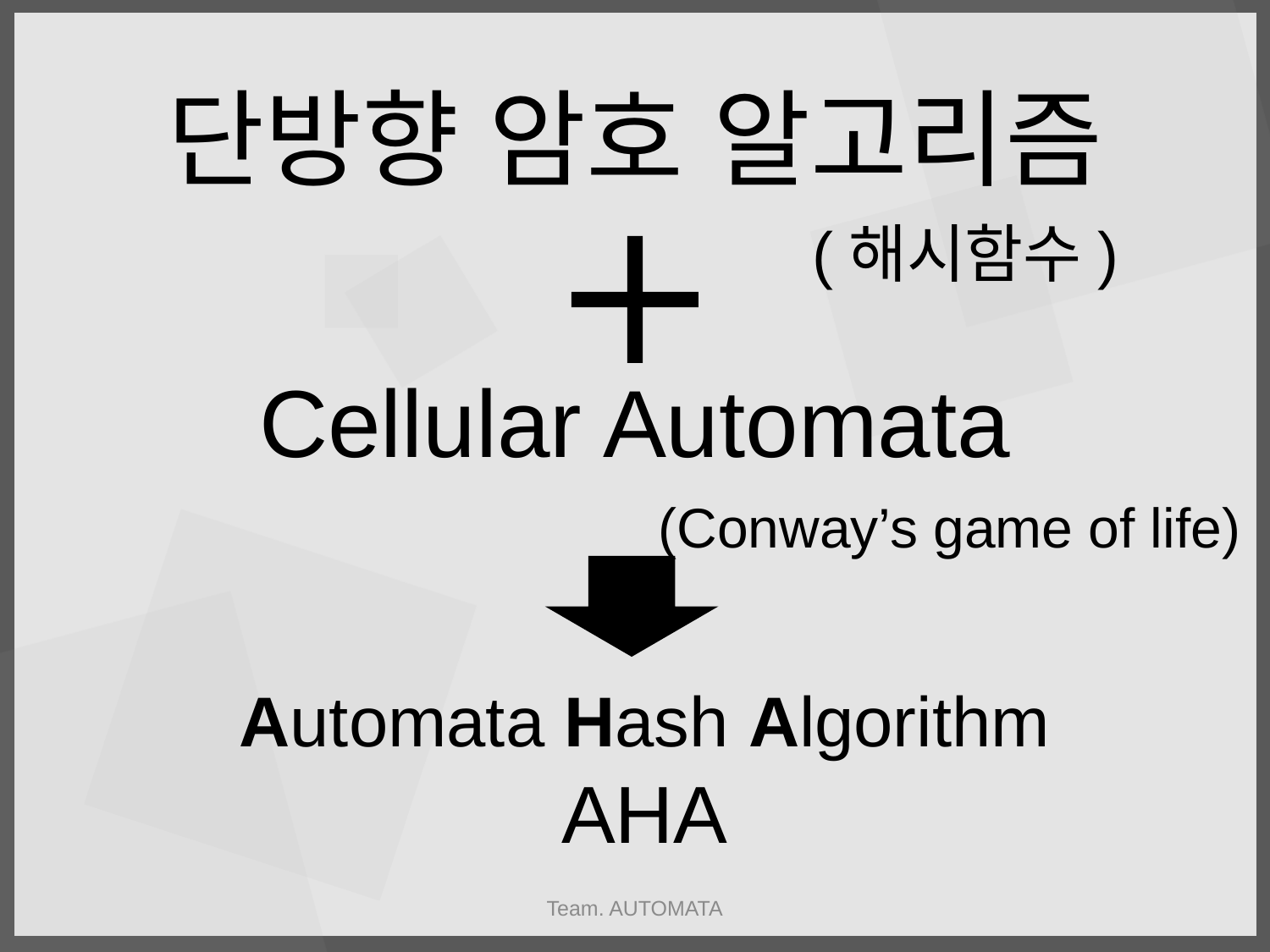

단방향 암호 알고리즘
(해시함수)

Cellular Automata
(Conway’s game of life)

Automata Hash Algorithm
AHA
Team. AUTOMATA